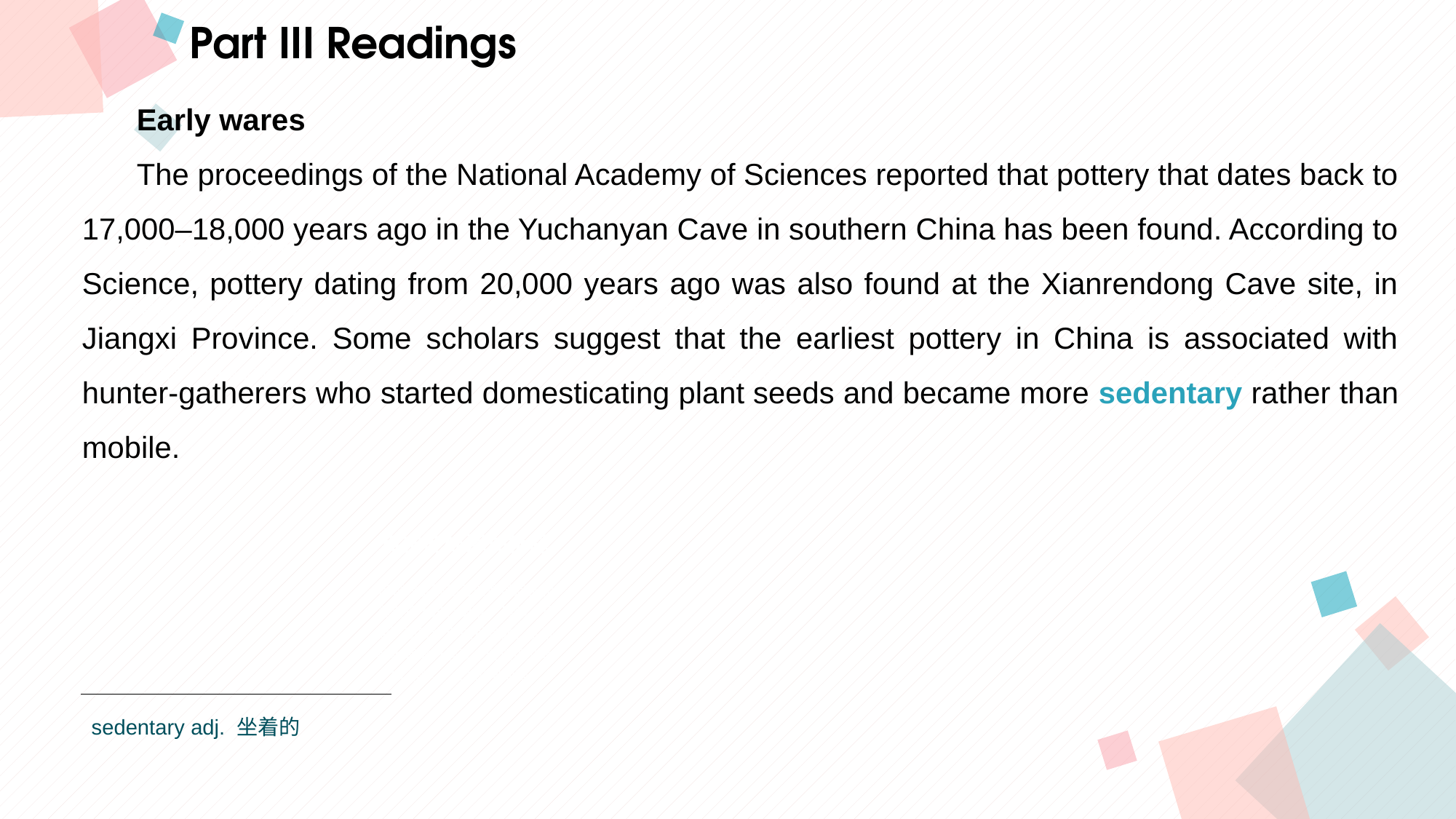

Part III Readings
Early wares
The proceedings of the National Academy of Sciences reported that pottery that dates back to 17,000–18,000 years ago in the Yuchanyan Cave in southern China has been found. According to Science, pottery dating from 20,000 years ago was also found at the Xianrendong Cave site, in Jiangxi Province. Some scholars suggest that the earliest pottery in China is associated with hunter-gatherers who started domesticating plant seeds and became more sedentary rather than mobile.

点击此处添加标题
点击此处添加标题
标题数字等都可以通过点击和重新输入进行更改，顶部“开始”面板中可以对字体、字号、颜色等进行修改。建议正文8-14号字，1.3倍字间距。
标题数字等都可以通过点击和重新输入进行更改，顶部“开始”面板中可以对字体、字号、颜色等进行修改。建议正文8-14号字，1.3倍字间距。
标题数字等都可以通过点击和重新输入进行更改，顶部“开始”面板中可以对字体、字号、颜色等进行修改。建议正文8-14号字，1.3倍字间距。
点击此处添加标题
标题数字等都可以通过点击和重新输入进行更改，顶部“开始”面板中可以对字体、字号、颜色等进行修改。建议正文8-14号字，1.3倍字间距。
sedentary adj. 坐着的